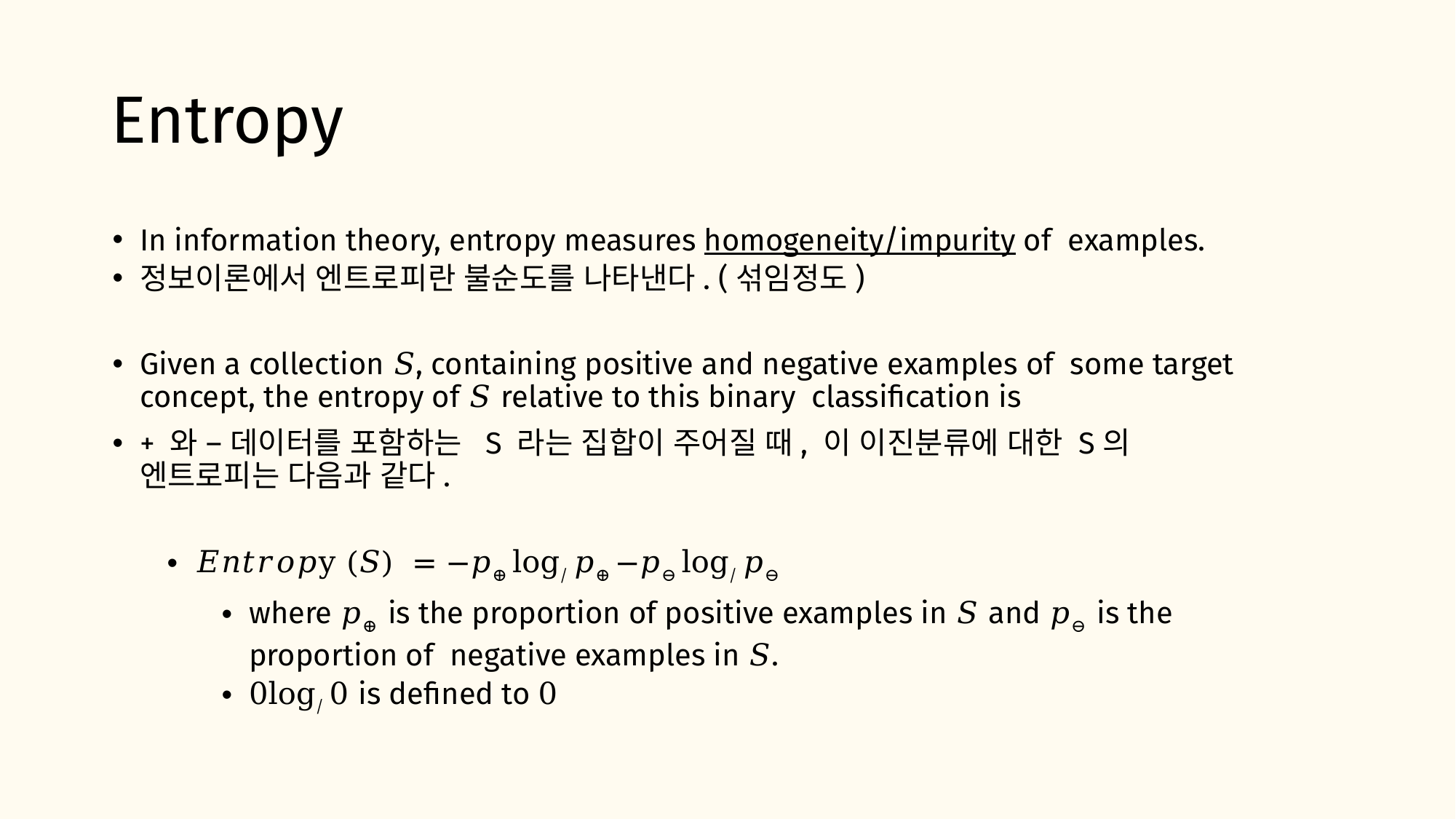

# Entropy
In information theory, entropy measures homogeneity/impurity of  examples.
정보이론에서 엔트로피란 불순도를 나타낸다. (섞임정도)

Given a collection 𝑆, containing positive and negative examples of  some target concept, the entropy of 𝑆 relative to this binary  classification is
+ 와 – 데이터를 포함하는  S 라는 집합이 주어질 때, 이 이진분류에 대한 S의 엔트로피는 다음과 같다.

𝐸𝑛𝑡𝑟𝑜𝑝y (𝑆)	= −𝑝⊕ log/ 𝑝⊕ −𝑝⊖ log/ 𝑝⊖
where 𝑝⊕  is the proportion of positive examples in 𝑆 and 𝑝⊖  is the proportion of  negative examples in 𝑆.
0log/ 0 is defined to 0